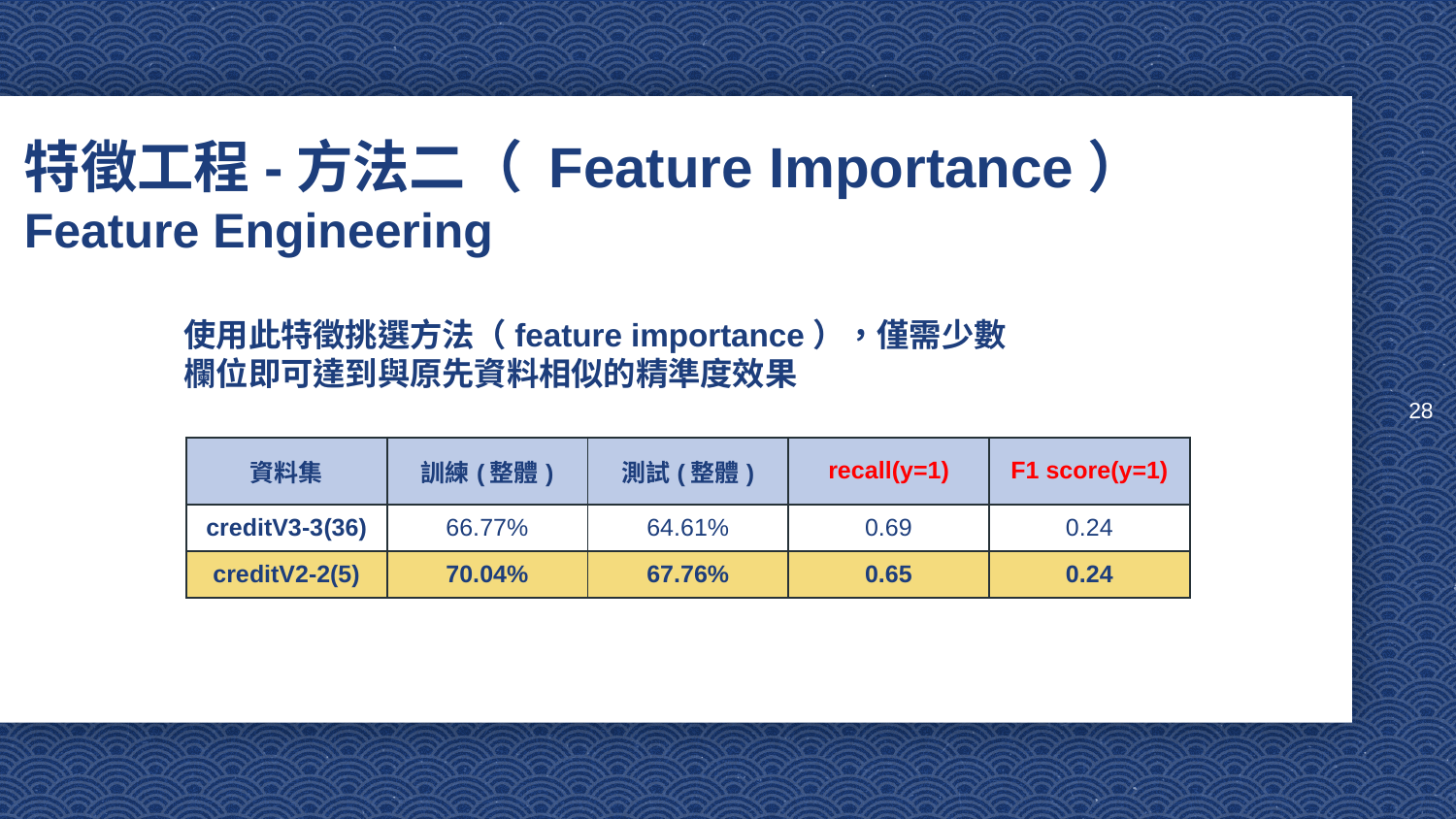

28
# 特徵工程-方法二（ Feature Importance） Feature Engineering
使用此特徵挑選方法（feature importance），僅需少數欄位即可達到與原先資料相似的精準度效果
| 資料集 | 訓練(整體) | 測試(整體) | recall(y=1) | F1 score(y=1) |
| --- | --- | --- | --- | --- |
| creditV3-3(36) | 66.77% | 64.61% | 0.69 | 0.24 |
| creditV2-2(5) | 70.04% | 67.76% | 0.65 | 0.24 |